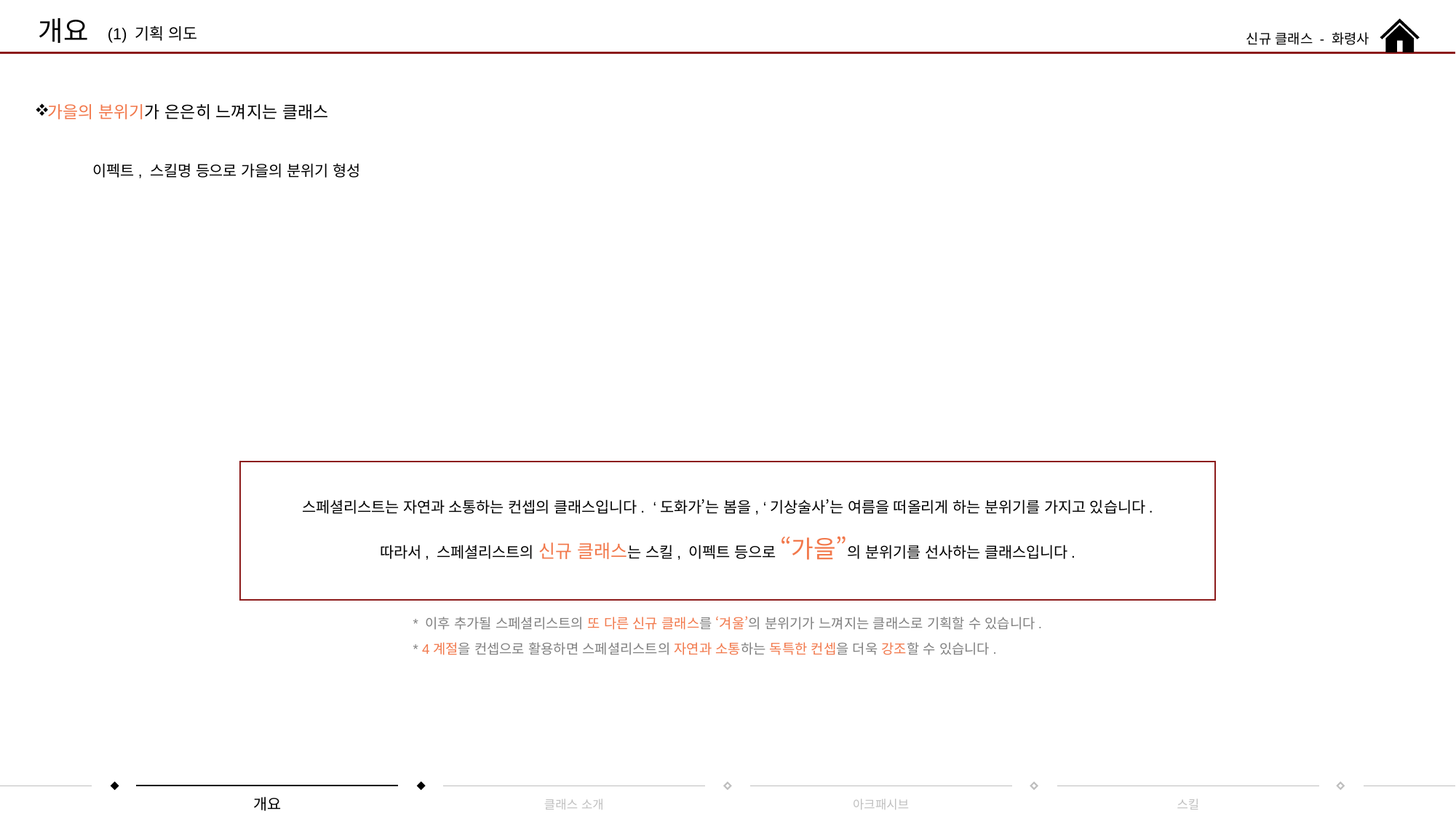

개요
기획 의도

신규 클래스 - 화령사

가을의 분위기가 은은히 느껴지는 클래스
이펙트, 스킬명 등으로 가을의 분위기 형성

스페셜리스트는 자연과 소통하는 컨셉의 클래스입니다.  ‘도화가’는 봄을, ‘기상술사’는 여름을 떠올리게 하는 분위기를 가지고 있습니다.

따라서, 스페셜리스트의 신규 클래스는 스킬, 이펙트 등으로 “가을”의 분위기를 선사하는 클래스입니다.
* 이후 추가될 스페셜리스트의 또 다른 신규 클래스를 ‘겨울’의 분위기가 느껴지는 클래스로 기획할 수 있습니다.

* 4계절을 컨셉으로 활용하면 스페셜리스트의 자연과 소통하는 독특한 컨셉을 더욱 강조할 수 있습니다.

클래스 소개
개요
아크패시브
스킬